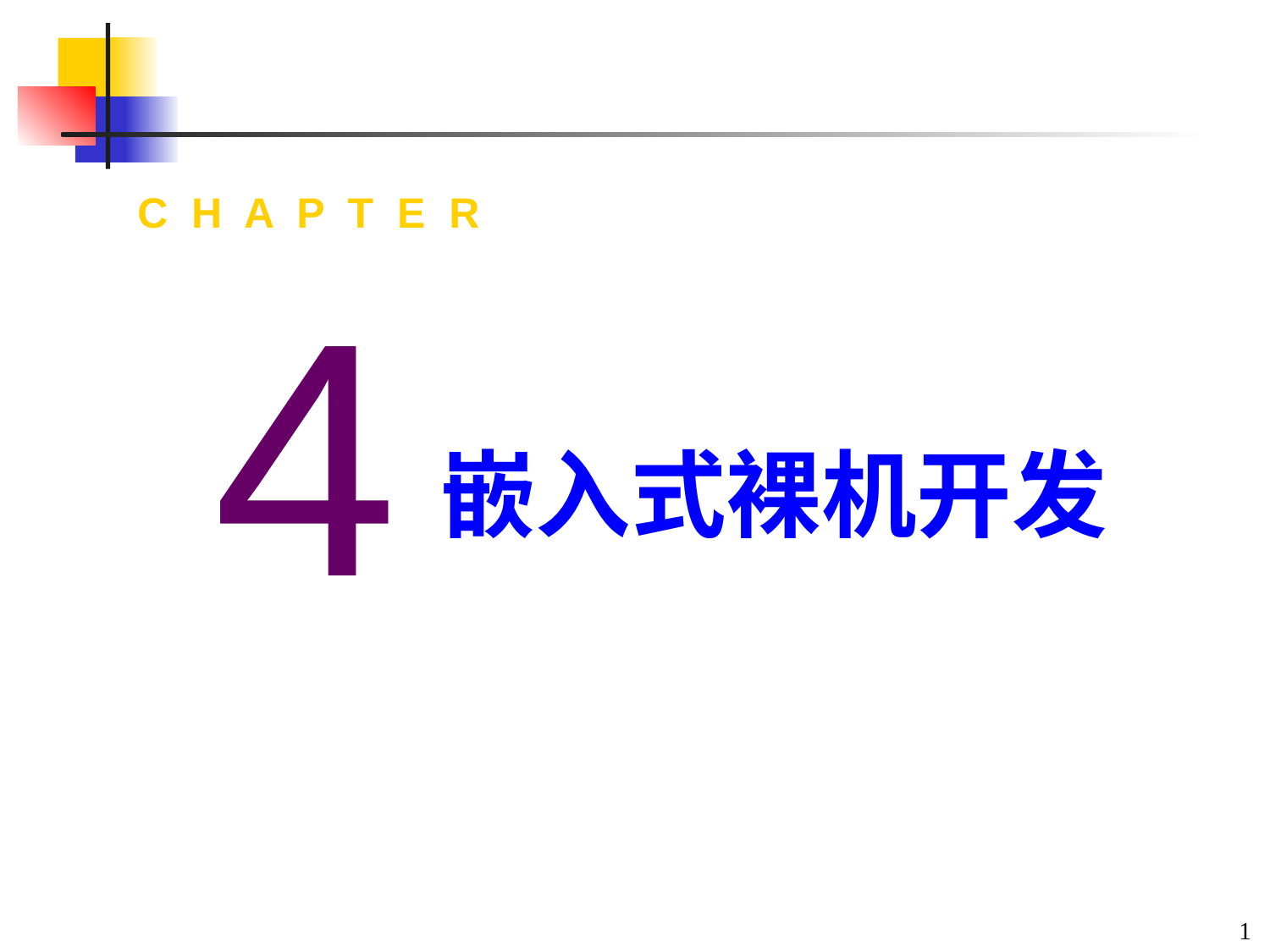

C  H  A  P  T  E  R
4
嵌入式裸机开发